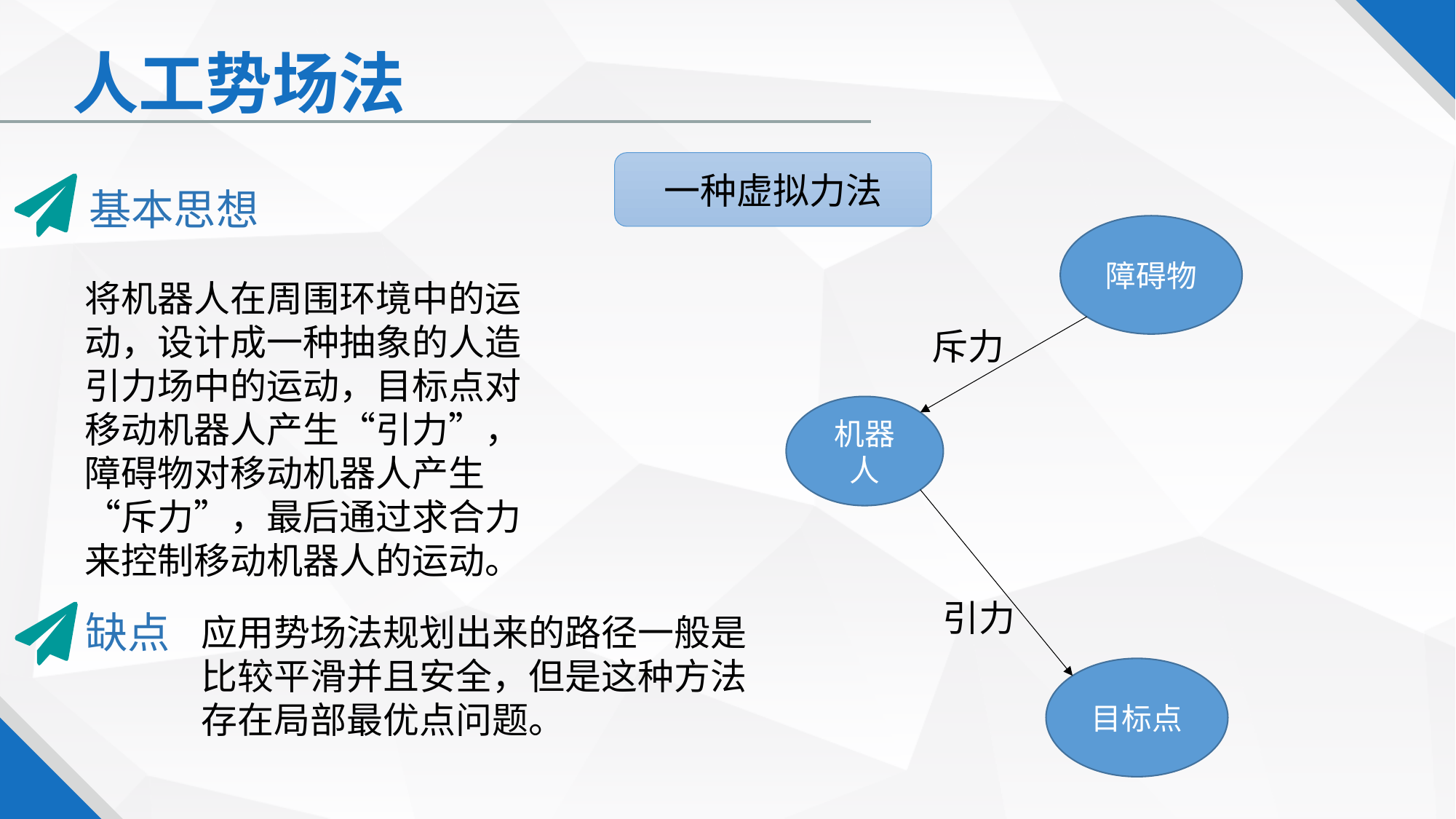

# 人工势场法
一种虚拟力法

基本思想
将机器人在周围环境中的运动，设计成一种抽象的人造引力场中的运动，目标点对移动机器人产生“引力”，障碍物对移动机器人产生“斥力”，最后通过求合力来控制移动机器人的运动。
障碍物
斥力
机器人
引力
缺点

应用势场法规划出来的路径一般是比较平滑并且安全，但是这种方法存在局部最优点问题。
目标点